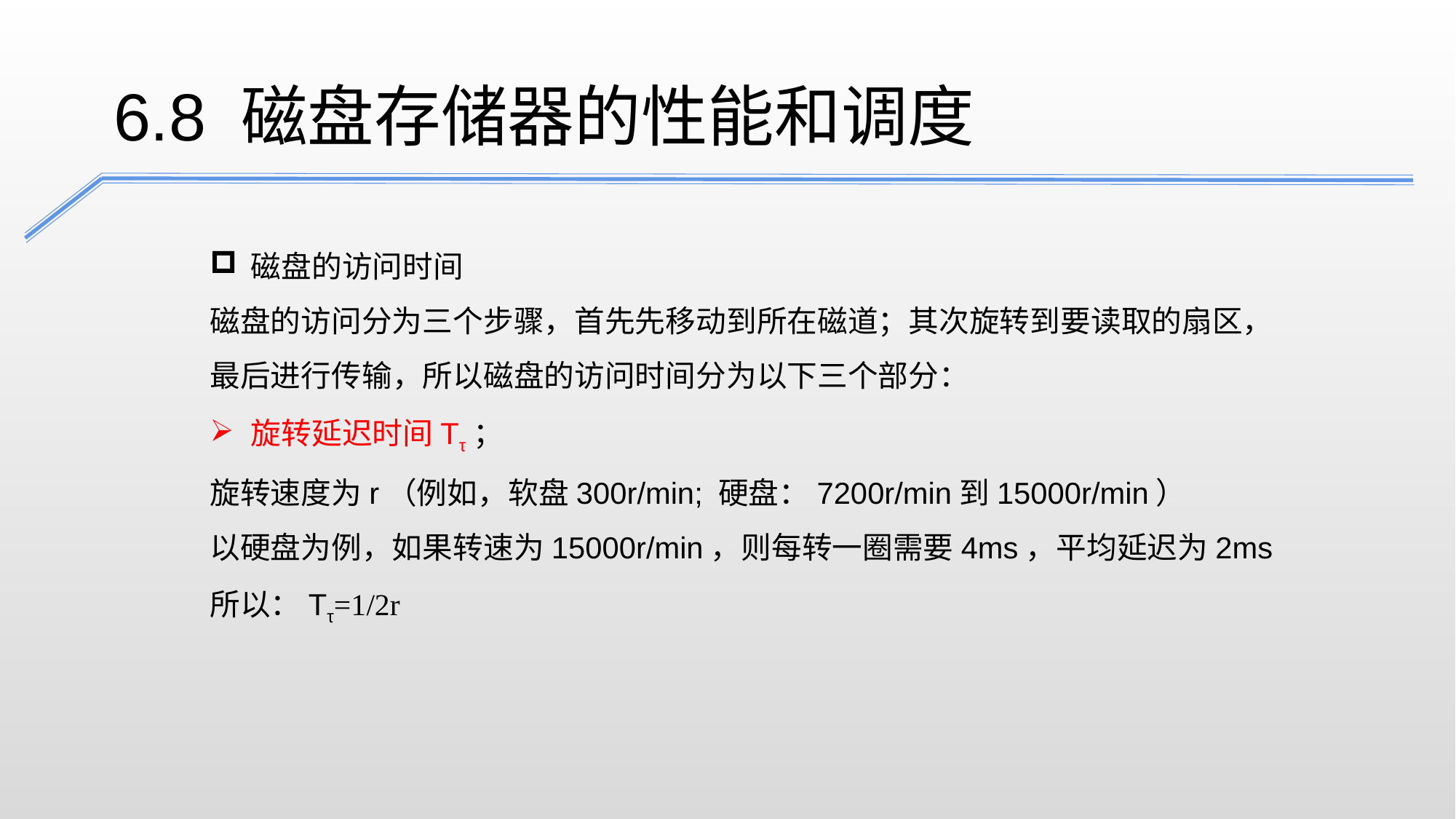

6.8 磁盘存储器的性能和调度
磁盘的访问时间
磁盘的访问分为三个步骤，首先先移动到所在磁道；其次旋转到要读取的扇区，最后进行传输，所以磁盘的访问时间分为以下三个部分：
旋转延迟时间Tτ；
旋转速度为r（例如，软盘300r/min; 硬盘：7200r/min到15000r/min）
以硬盘为例，如果转速为15000r/min，则每转一圈需要4ms，平均延迟为2ms
所以：Tτ=1/2r